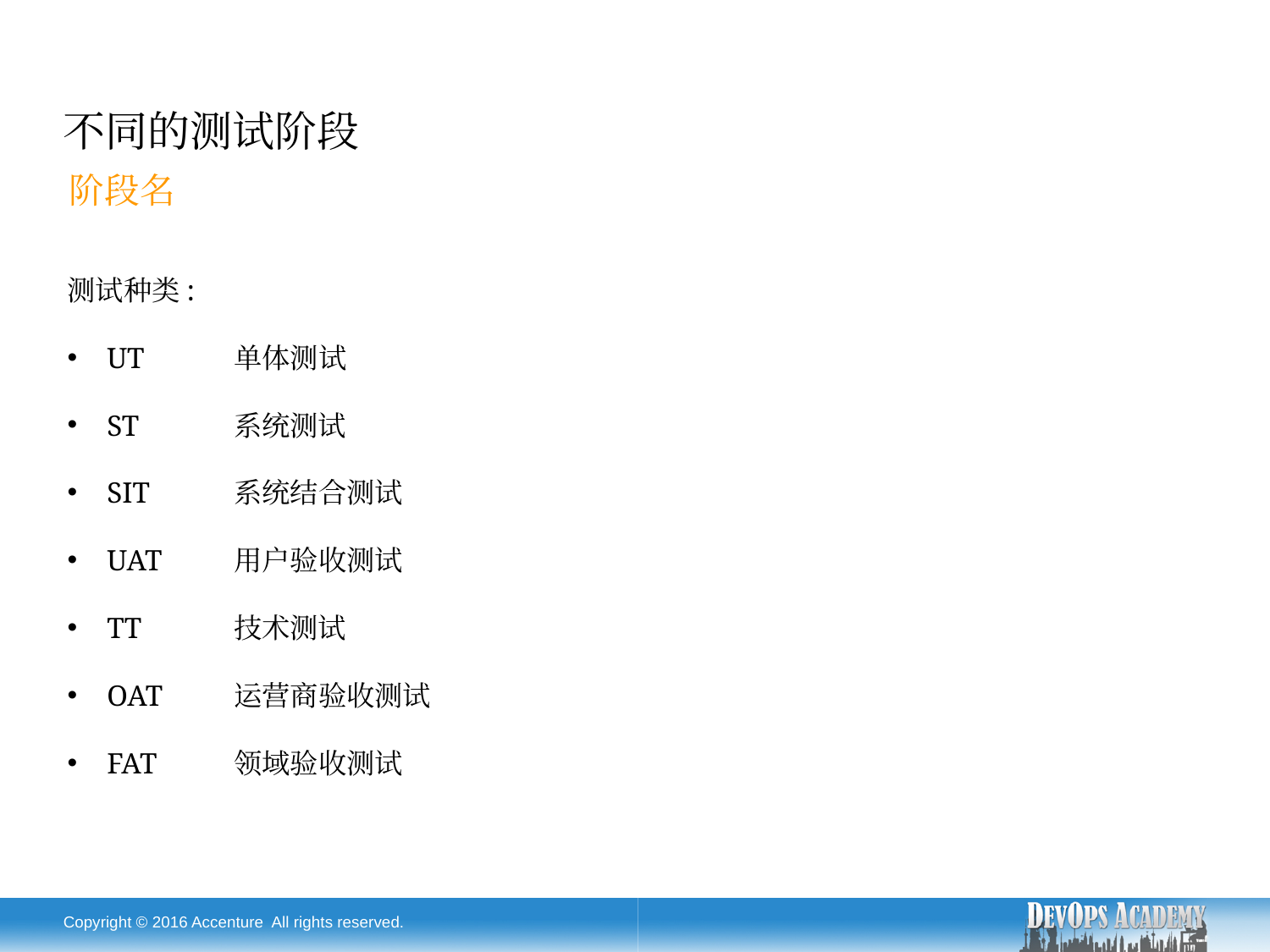

# 不同的测试阶段
阶段名

测试种类:

UT	单体测试

ST	系统测试

SIT	系统结合测试

UAT	用户验收测试

TT	技术测试

OAT	运营商验收测试

FAT	领域验收测试

Copyright © 2016 Accenture  All rights reserved.